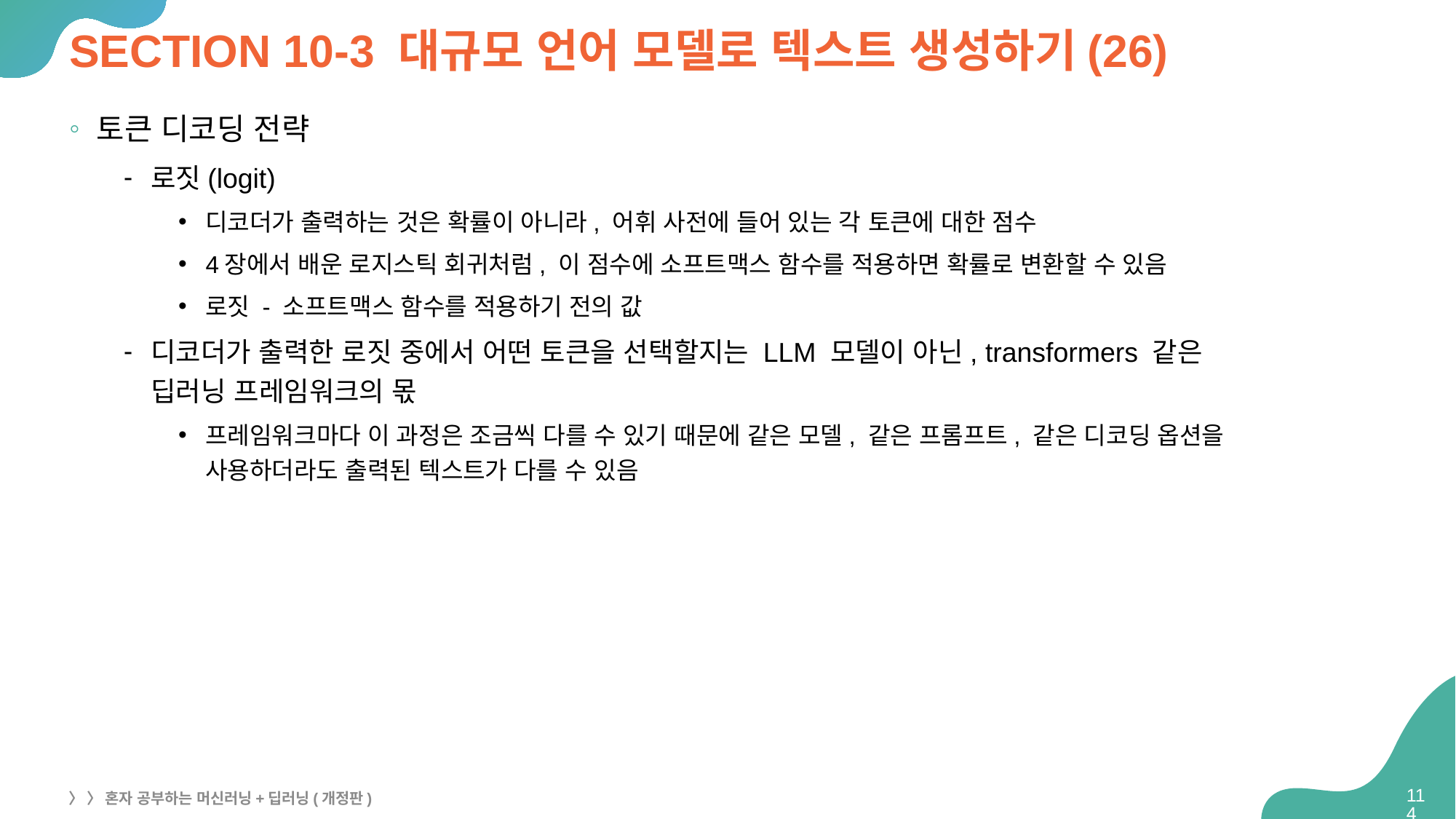

# SECTION 10-3 대규모 언어 모델로 텍스트 생성하기(26)
토큰 디코딩 전략
로짓(logit)
디코더가 출력하는 것은 확률이 아니라, 어휘 사전에 들어 있는 각 토큰에 대한 점수
4장에서 배운 로지스틱 회귀처럼, 이 점수에 소프트맥스 함수를 적용하면 확률로 변환할 수 있음
로짓 - 소프트맥스 함수를 적용하기 전의 값
디코더가 출력한 로짓 중에서 어떤 토큰을 선택할지는 LLM 모델이 아닌, transformers 같은
딥러닝 프레임워크의 몫
프레임워크마다 이 과정은 조금씩 다를 수 있기 때문에 같은 모델, 같은 프롬프트, 같은 디코딩 옵션을
사용하더라도 출력된 텍스트가 다를 수 있음
114
〉 〉 혼자 공부하는 머신러닝+딥러닝(개정판)